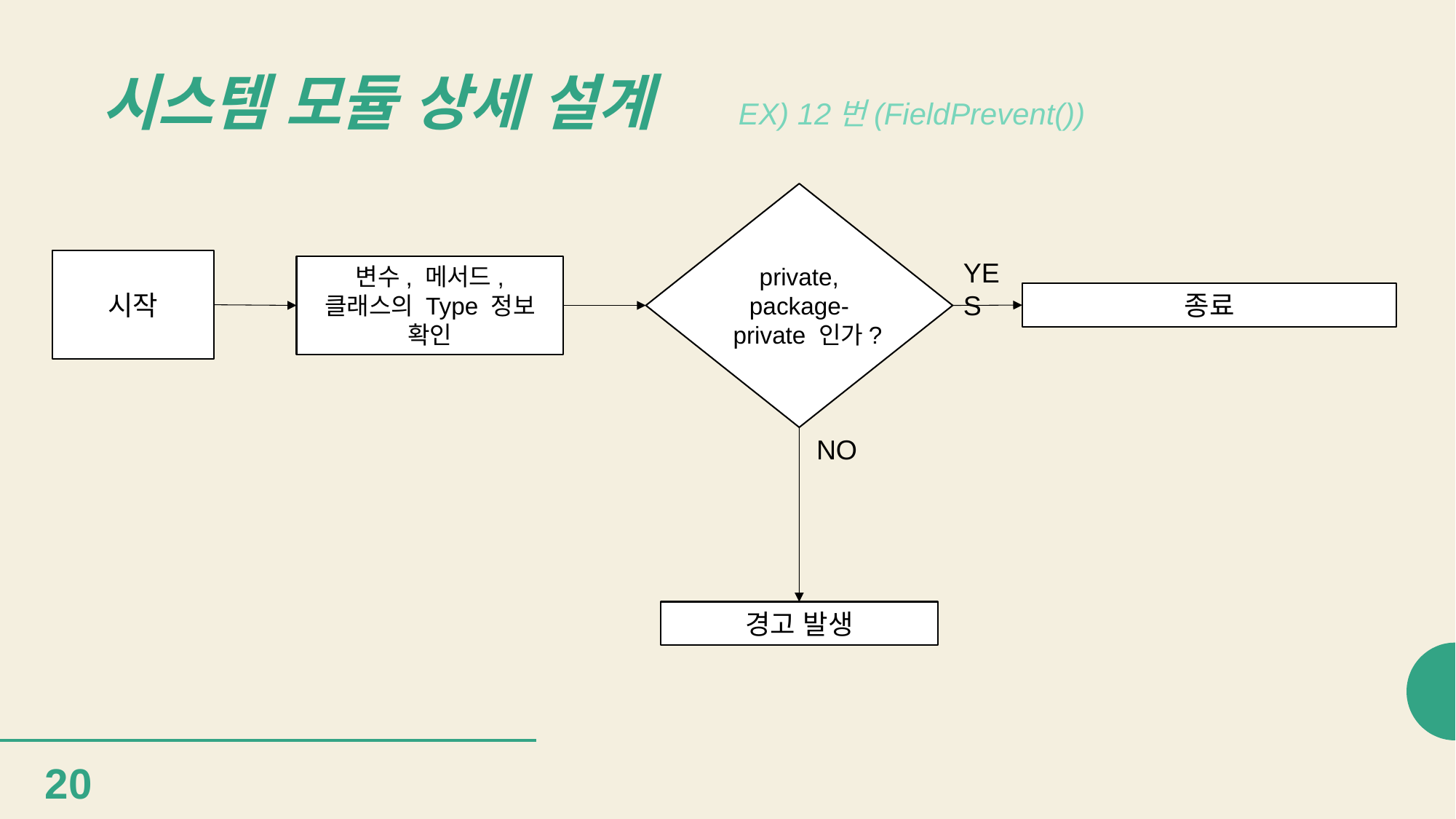

# 시스템 모듈 상세 설계
EX) 12번(FieldPrevent())
private, package-private 인가?

시작

YES
변수, 메서드, 클래스의 Type 정보 확인
종료
NO
경고 발생
20